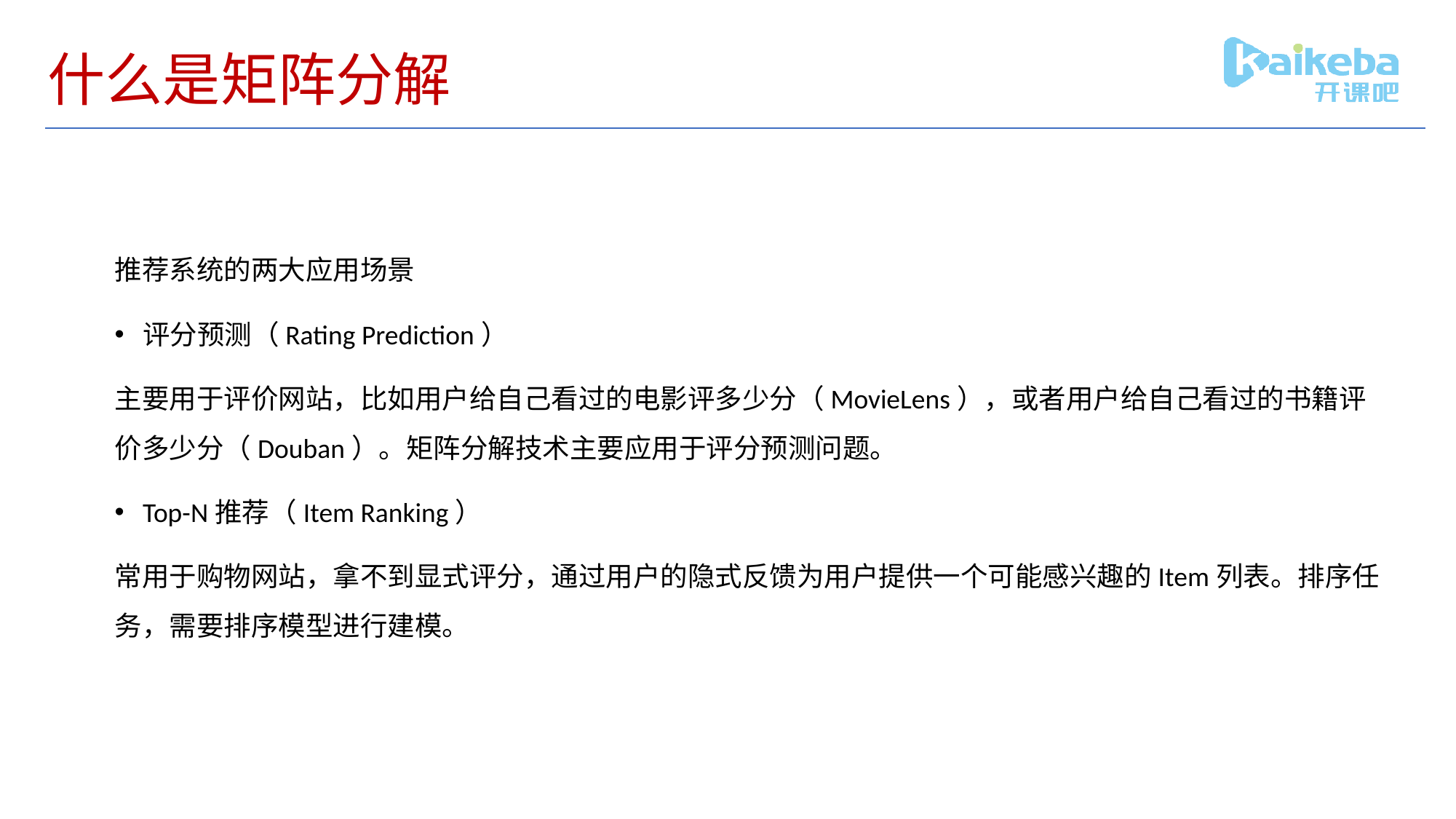

# 什么是矩阵分解
推荐系统的两大应用场景
评分预测（Rating Prediction）
主要用于评价网站，比如用户给自己看过的电影评多少分（MovieLens），或者用户给自己看过的书籍评价多少分（Douban）。矩阵分解技术主要应用于评分预测问题。
Top-N推荐（Item Ranking）
常用于购物网站，拿不到显式评分，通过用户的隐式反馈为用户提供一个可能感兴趣的Item列表。排序任务，需要排序模型进行建模。